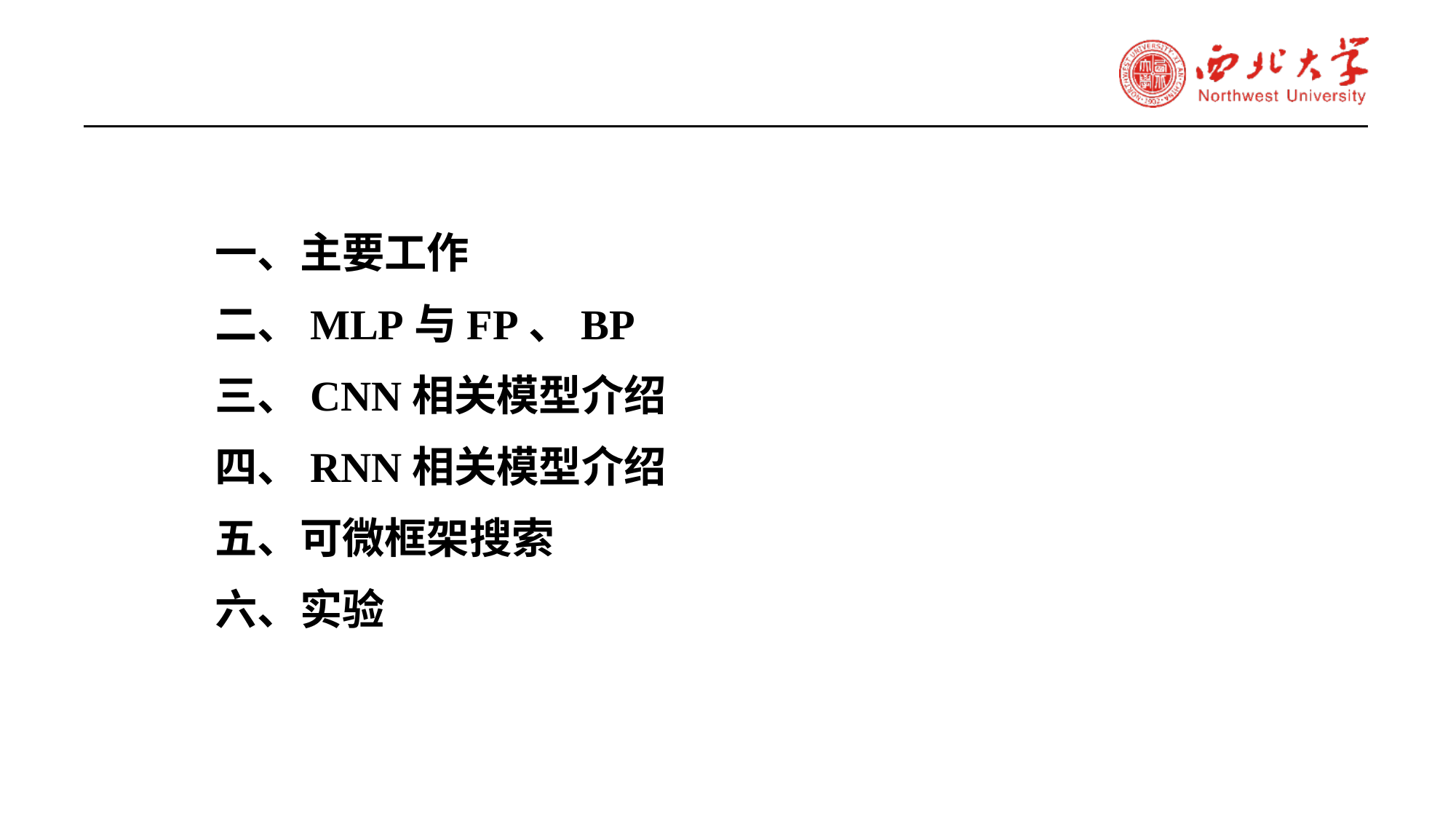

# 目录：
一、主要工作
二、MLP与FP、BP
三、CNN相关模型介绍
四、RNN相关模型介绍
五、可微框架搜索
六、实验